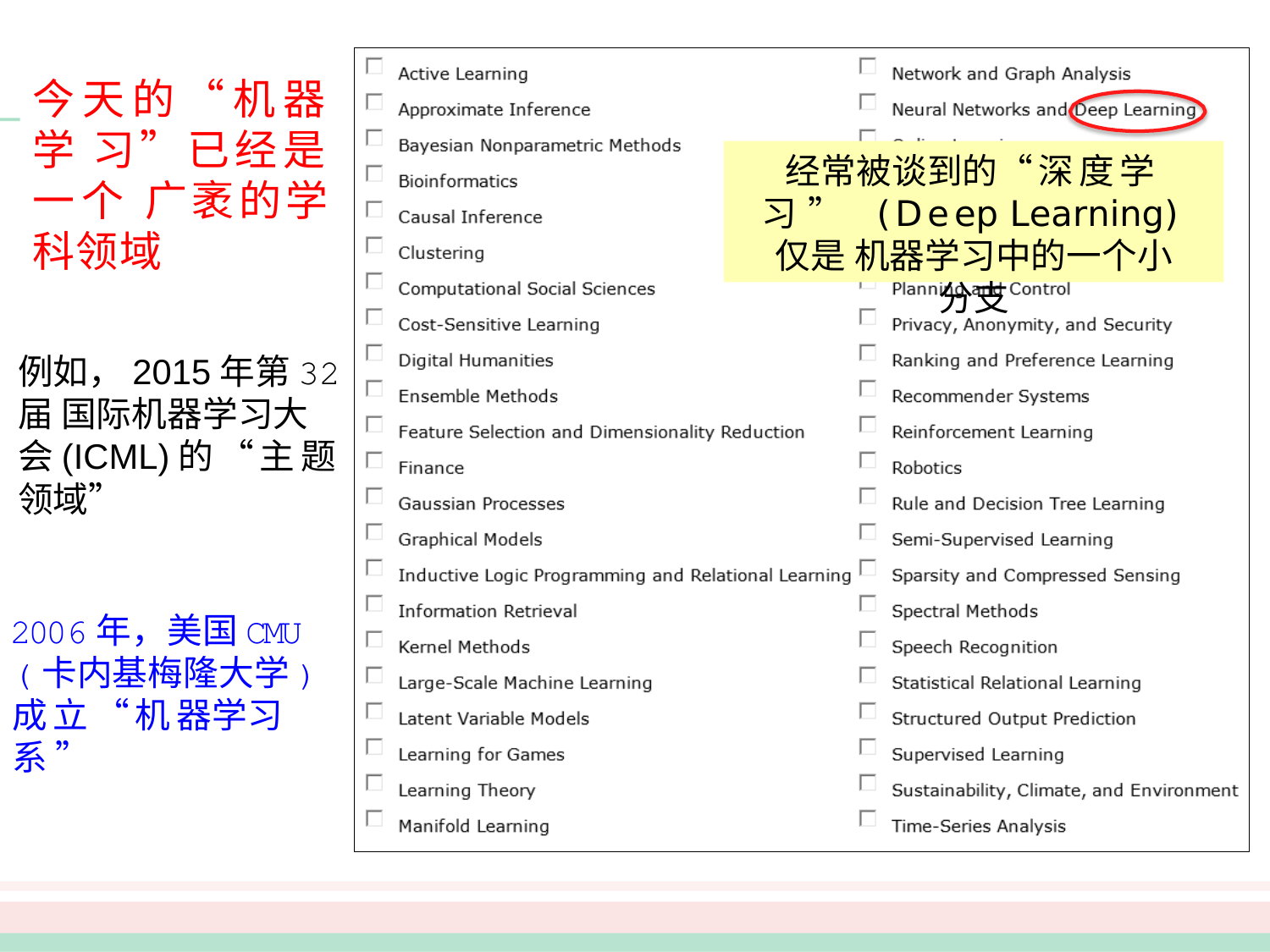

今天的“机器学 习”已经是一个 广袤的学科领域

经常被谈到的“深度学习” (Deep Learning)仅是 机器学习中的一个小分支
例如，2015年第32届 国际机器学习大会(ICML)的“主题领域”
2006年，美国CMU (卡内基梅隆大学) 成立“机器学习系”